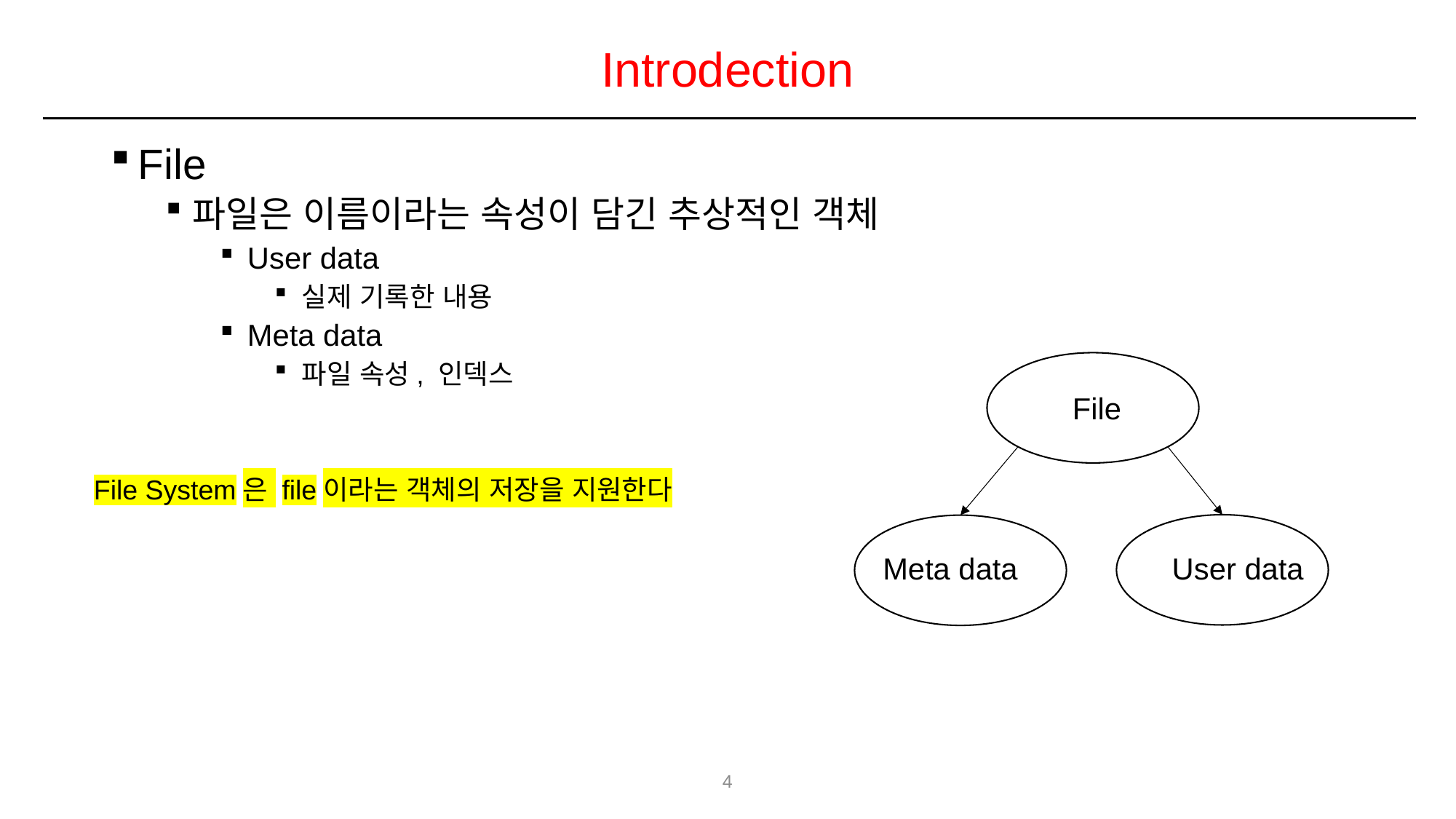

# Introdection
File
파일은 이름이라는 속성이 담긴 추상적인 객체
User data
실제 기록한 내용
Meta data
파일 속성, 인덱스

File

Meta data
User data
File System은 file이라는 객체의 저장을 지원한다
4